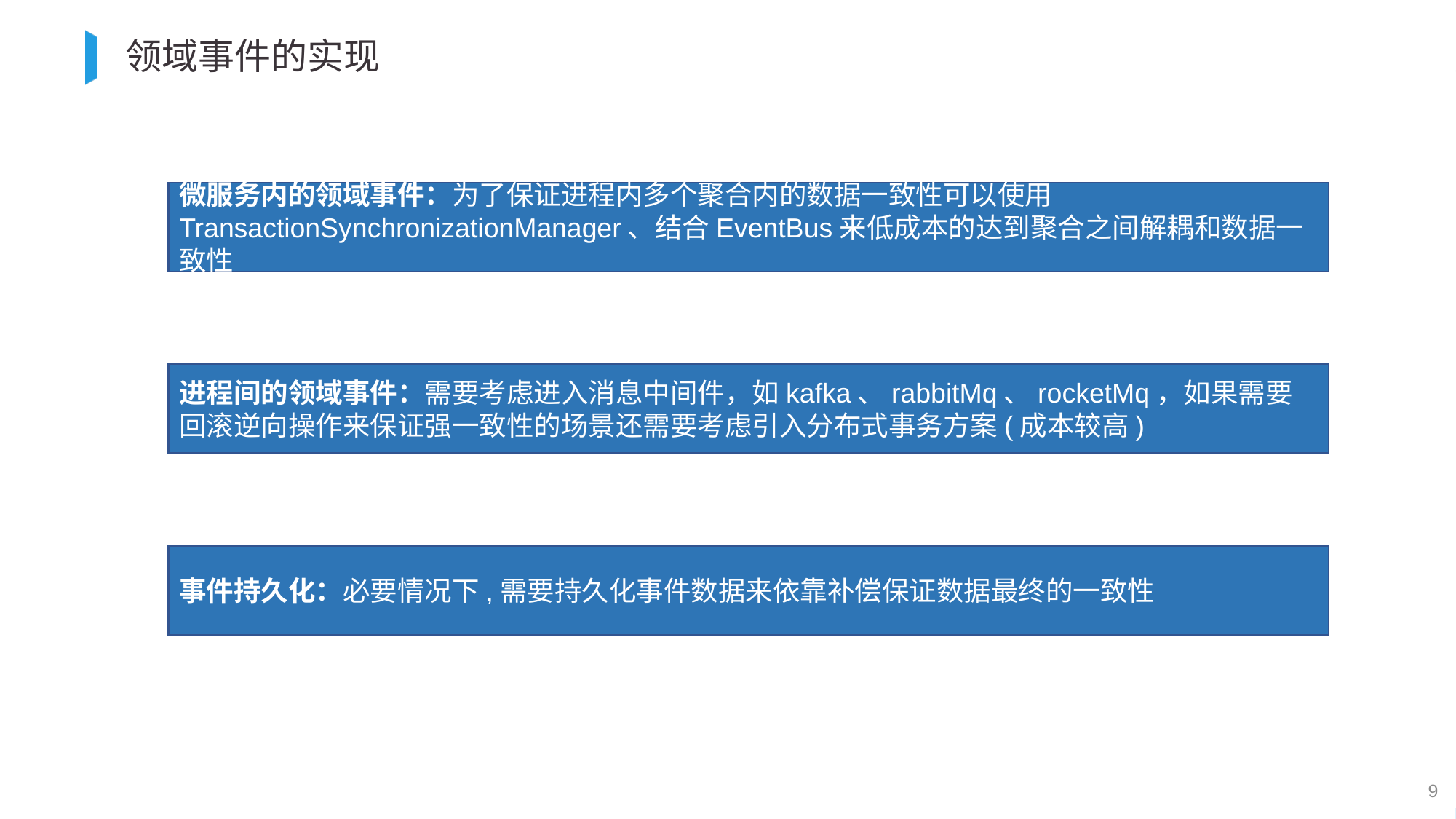

# 领域事件的实现
微服务内的领域事件：为了保证进程内多个聚合内的数据一致性可以使用TransactionSynchronizationManager、结合EventBus来低成本的达到聚合之间解耦和数据一致性
进程间的领域事件：需要考虑进入消息中间件，如kafka、rabbitMq、rocketMq，如果需要回滚逆向操作来保证强一致性的场景还需要考虑引入分布式事务方案(成本较高)
事件持久化：必要情况下,需要持久化事件数据来依靠补偿保证数据最终的一致性
9